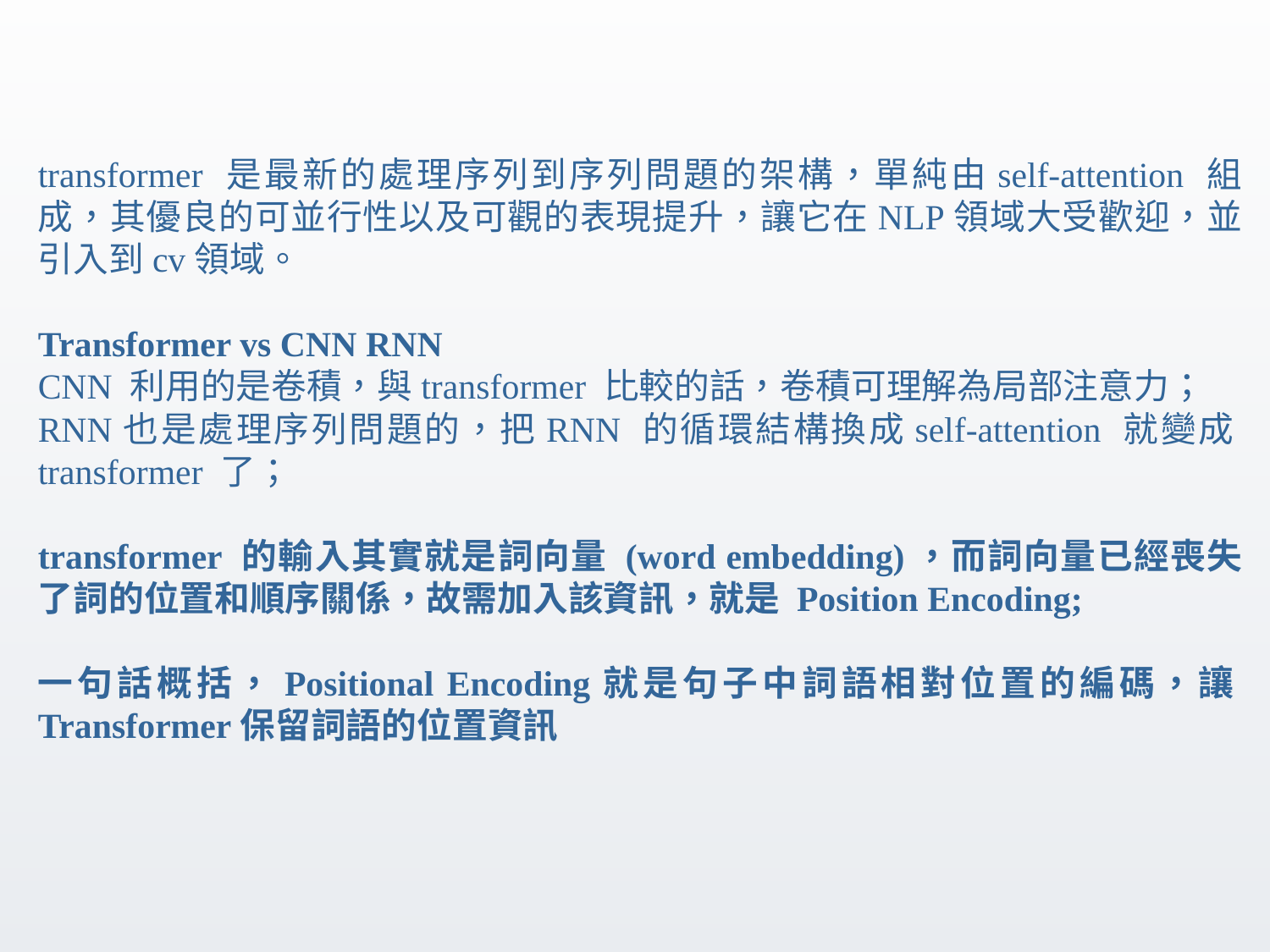

#
transformer 是最新的處理序列到序列問題的架構，單純由self-attention 組成，其優良的可並行性以及可觀的表現提升，讓它在NLP領域大受歡迎，並引入到cv領域。

Transformer vs CNN RNN
CNN 利用的是卷積，與transformer 比較的話，卷積可理解為局部注意力；
RNN也是處理序列問題的，把RNN 的循環結構換成self-attention 就變成transformer 了；

transformer 的輸入其實就是詞向量 (word embedding)，而詞向量已經喪失了詞的位置和順序關係，故需加入該資訊，就是 Position Encoding;

一句話概括，Positional Encoding就是句子中詞語相對位置的編碼，讓Transformer保留詞語的位置資訊